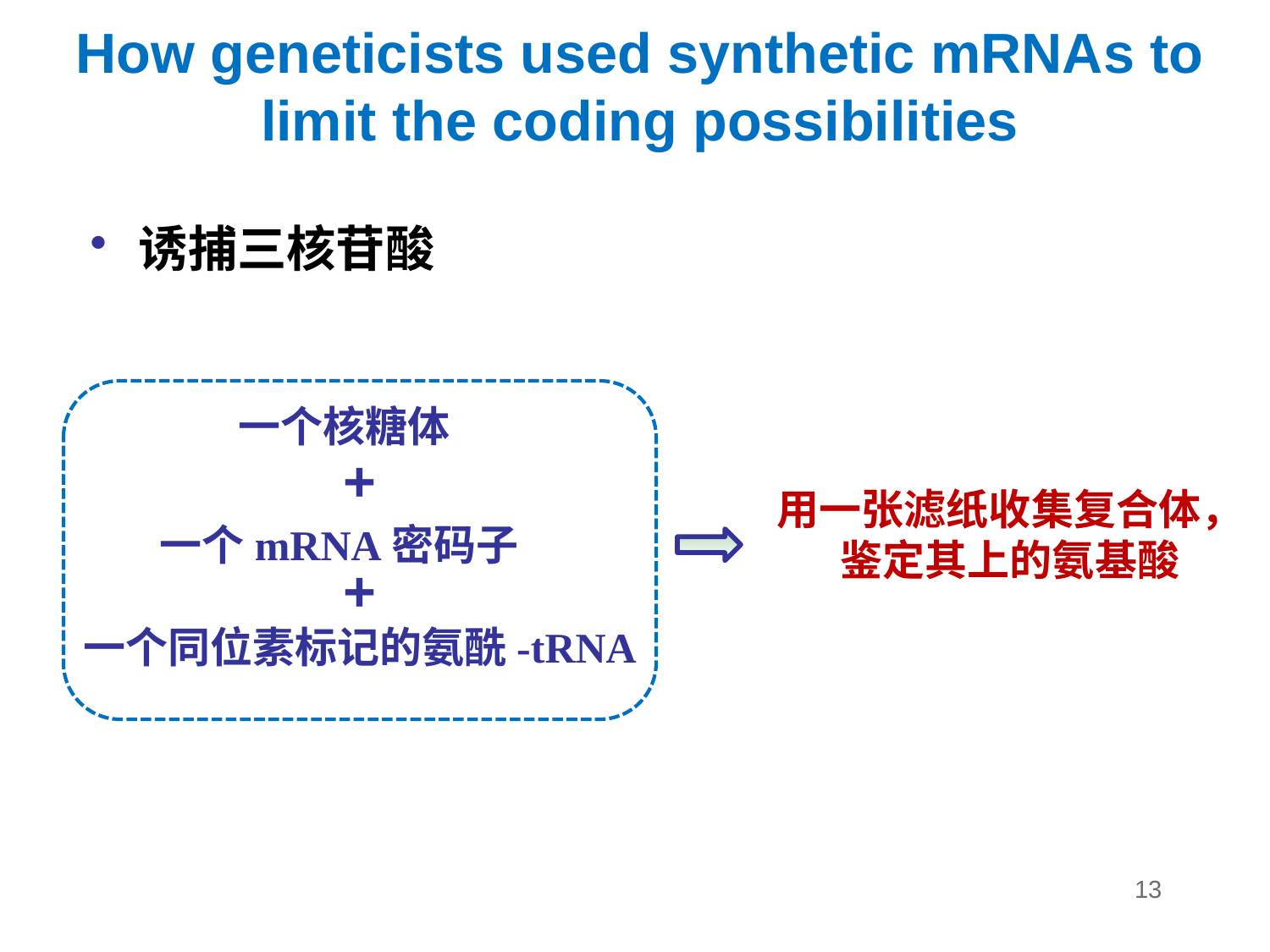

How geneticists used synthetic mRNAs to limit the coding possibilities
诱捕三核苷酸

一个核糖体
+
一个mRNA密码子
+
一个同位素标记的氨酰-tRNA
用一张滤纸收集复合体，鉴定其上的氨基酸

13